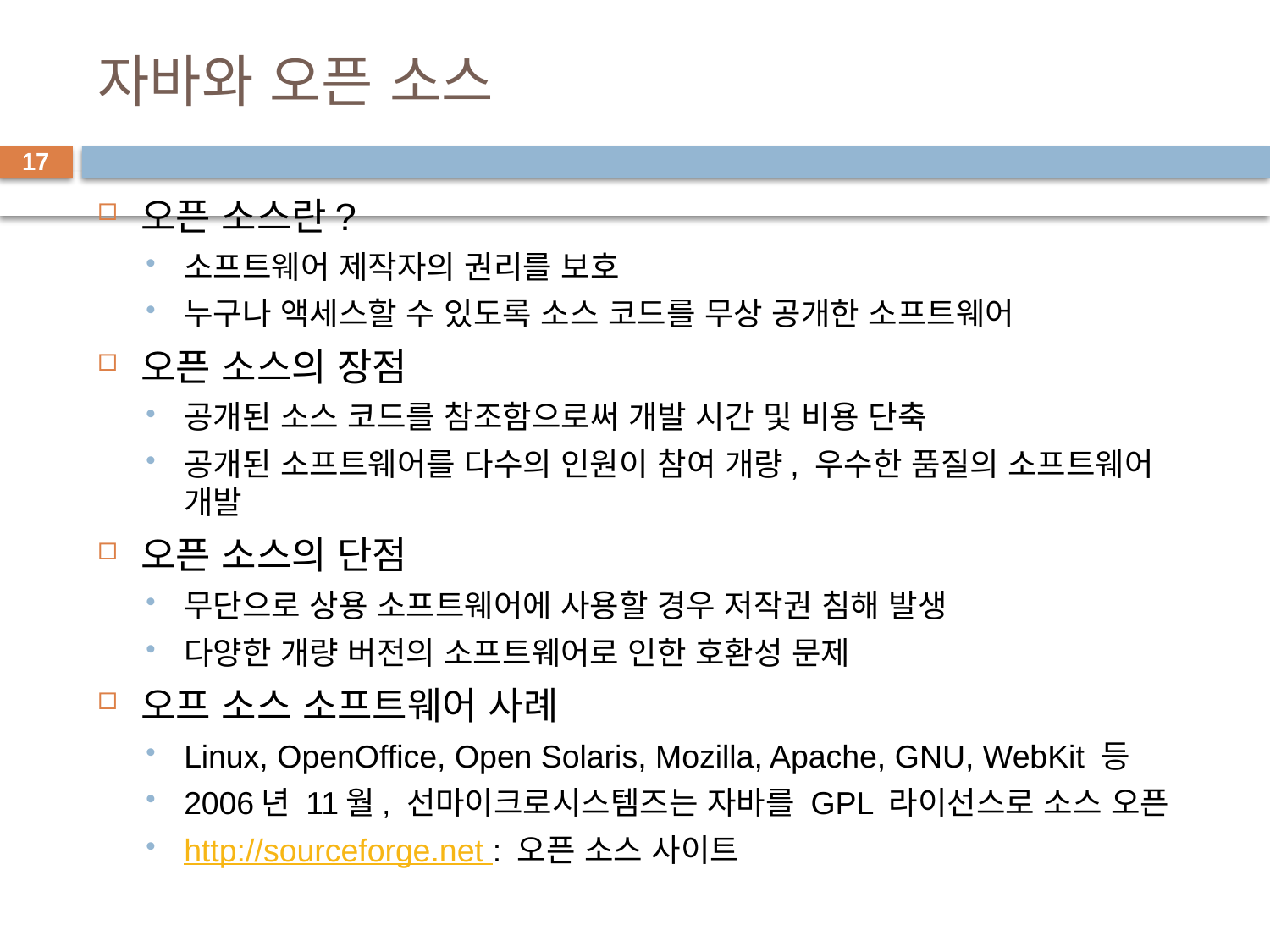

# 자바와 오픈 소스
17
오픈 소스란?
소프트웨어 제작자의 권리를 보호
누구나 액세스할 수 있도록 소스 코드를 무상 공개한 소프트웨어
오픈 소스의 장점
공개된 소스 코드를 참조함으로써 개발 시간 및 비용 단축
공개된 소프트웨어를 다수의 인원이 참여 개량, 우수한 품질의 소프트웨어 개발
오픈 소스의 단점
무단으로 상용 소프트웨어에 사용할 경우 저작권 침해 발생
다양한 개량 버전의 소프트웨어로 인한 호환성 문제
오프 소스 소프트웨어 사례
Linux, OpenOffice, Open Solaris, Mozilla, Apache, GNU, WebKit 등
2006년 11월, 선마이크로시스템즈는 자바를 GPL 라이선스로 소스 오픈
http://sourceforge.net : 오픈 소스 사이트